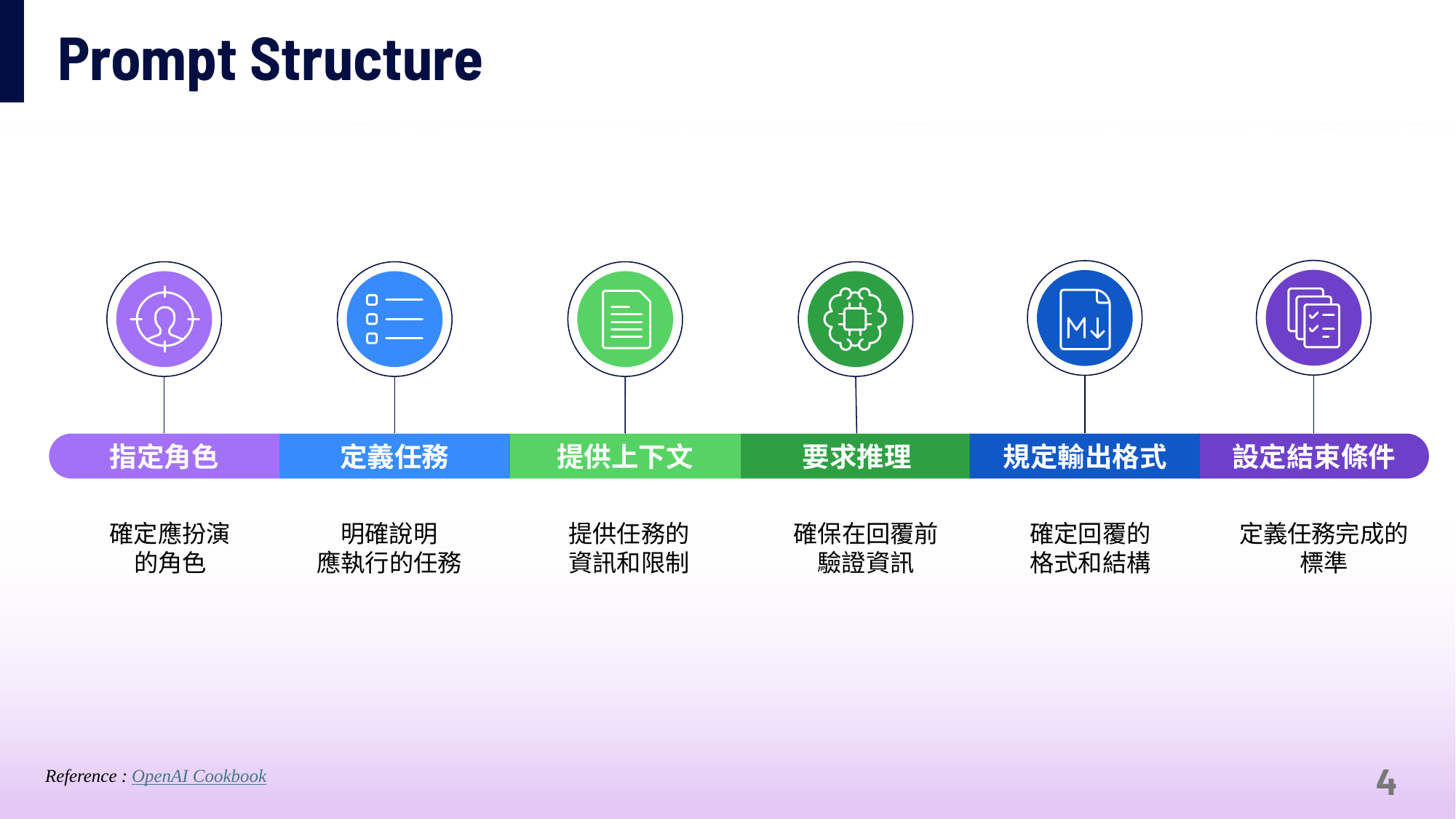

# Prompt Structure

指定角色
定義任務
提供上下文
要求推理
規定輸出格式
設定結束條件
確定應扮演
的角色
明確說明
應執行的任務
提供任務的
資訊和限制
確保在回覆前
驗證資訊
確定回覆的
格式和結構
定義任務完成的標準
Reference : OpenAI Cookbook
4